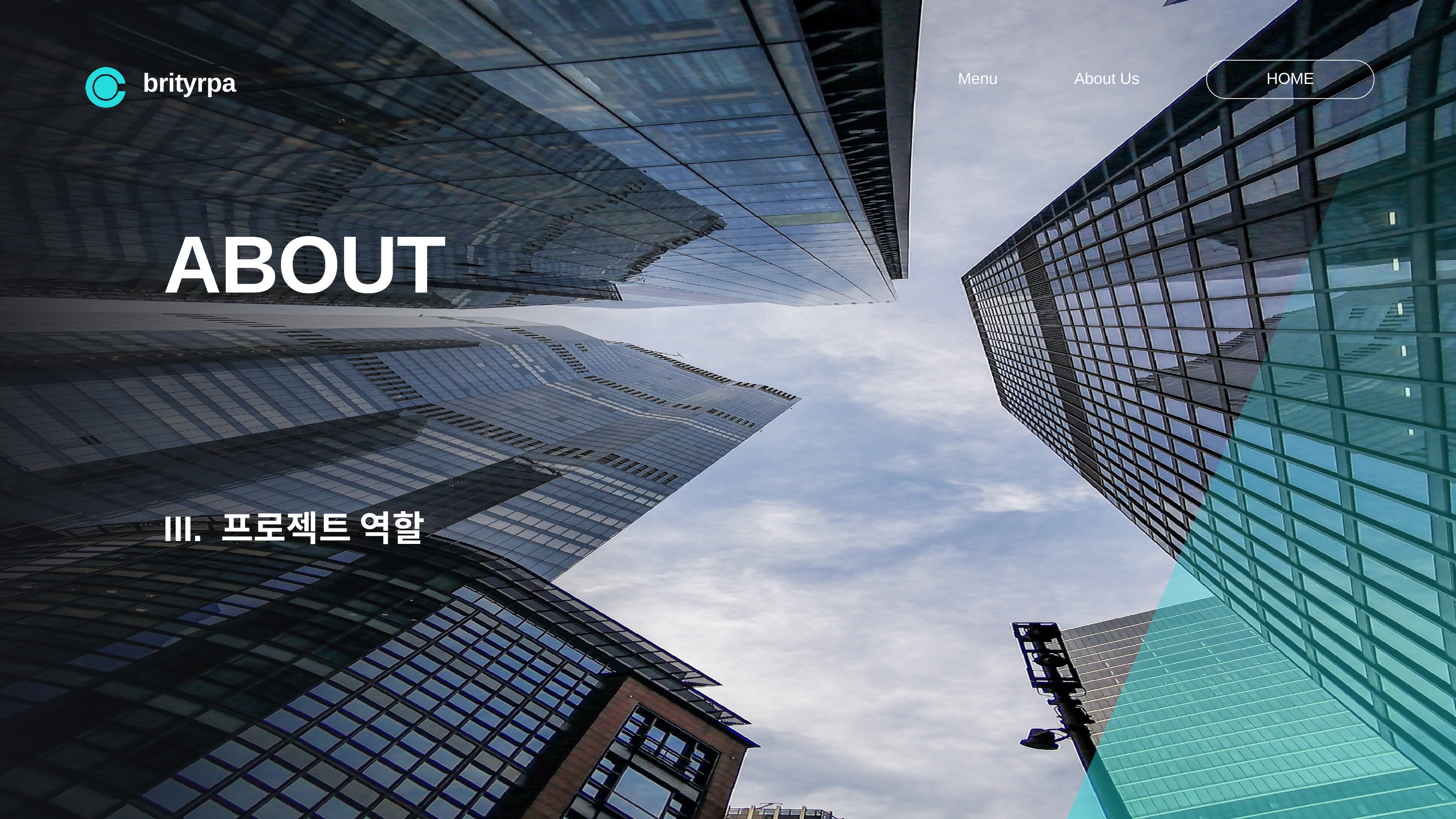

Menu
About Us
HOME
brityrpa
ABOUT

III. 프로젝트 역할